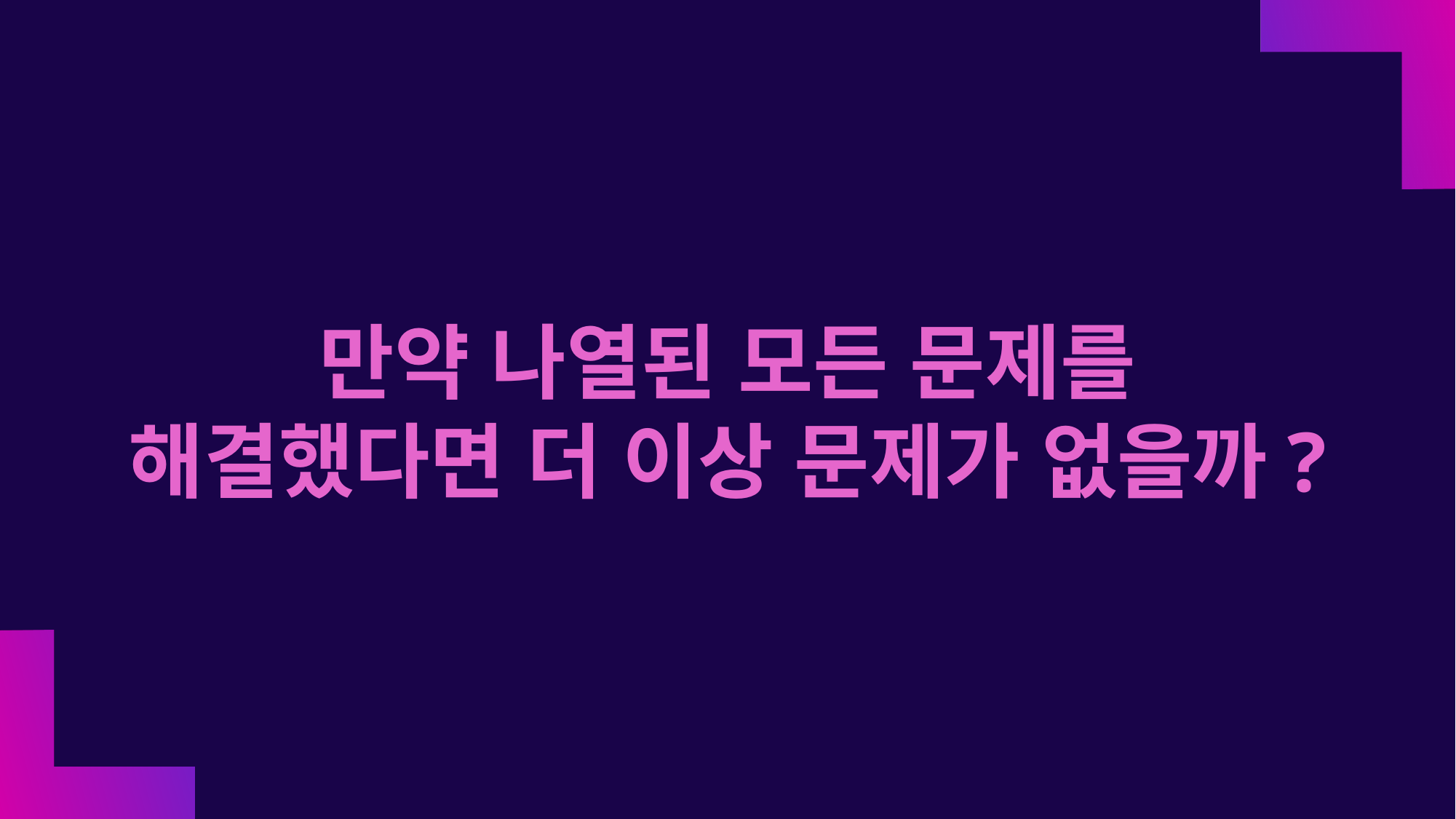

# 만약 나열된 모든 문제를 해결했다면 더 이상 문제가 없을까?